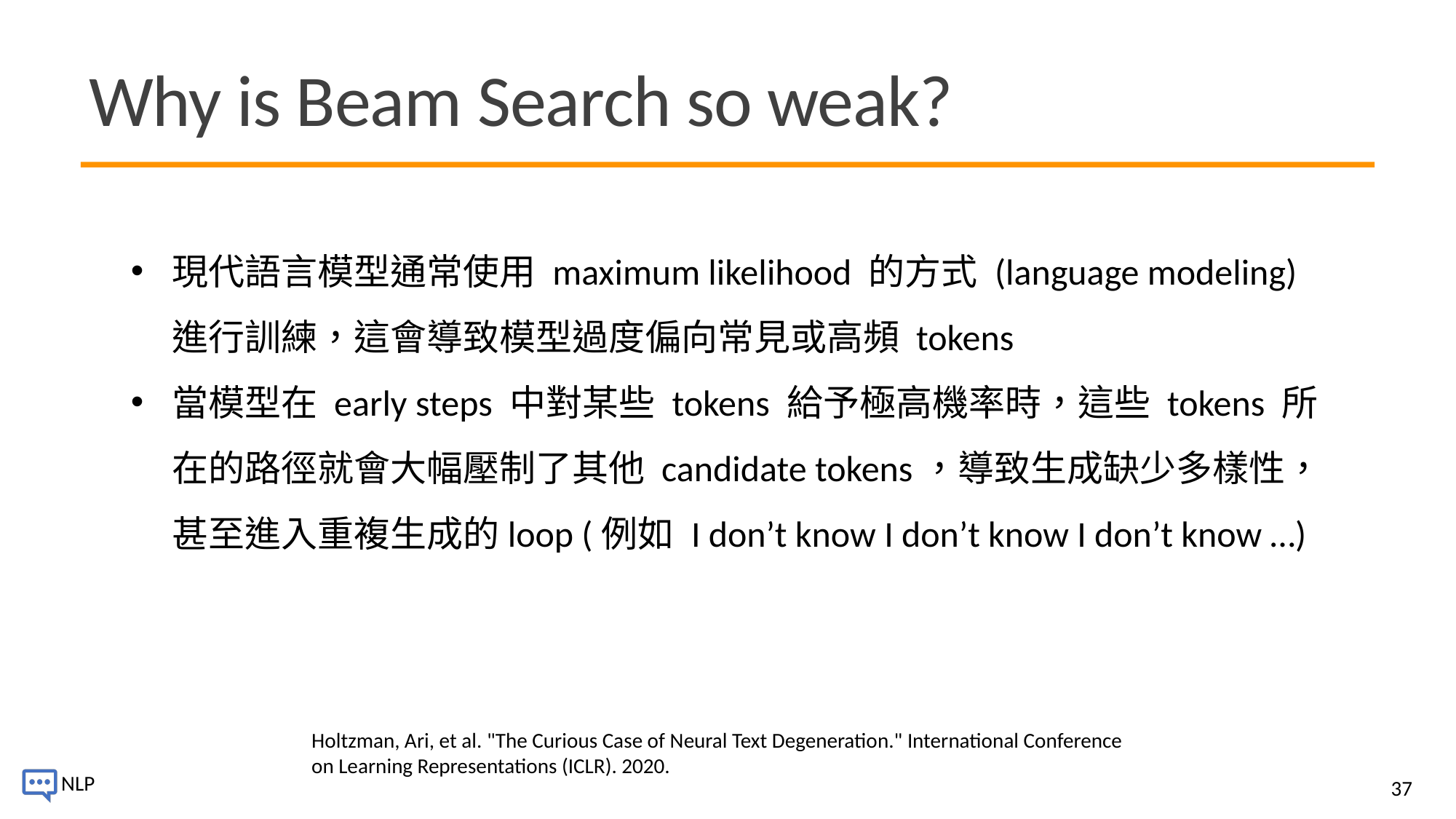

# Why is Beam Search so weak?
現代語言模型通常使用 maximum likelihood 的方式 (language modeling) 進行訓練，這會導致模型過度偏向常見或高頻 tokens
當模型在 early steps 中對某些 tokens 給予極高機率時，這些 tokens 所在的路徑就會大幅壓制了其他 candidate tokens，導致生成缺少多樣性，甚至進入重複生成的loop (例如 I don’t know I don’t know I don’t know …)
Holtzman, Ari, et al. "The Curious Case of Neural Text Degeneration." International Conference on Learning Representations (ICLR). 2020.
37